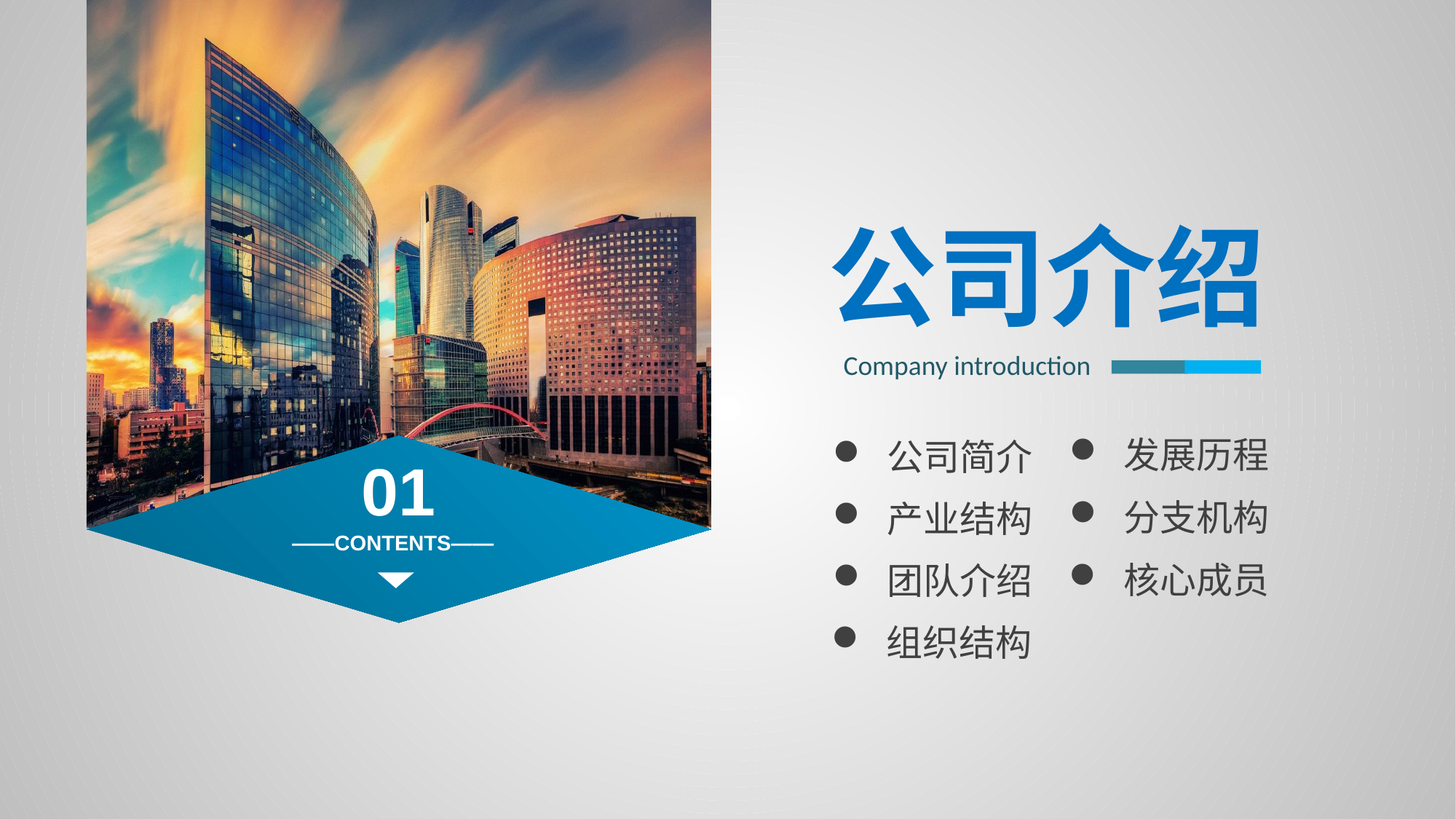

公司介绍
Company introduction

发展历程
公司简介

01
——CONTENTS——

分支机构
产业结构
核心成员
团队介绍
组织结构